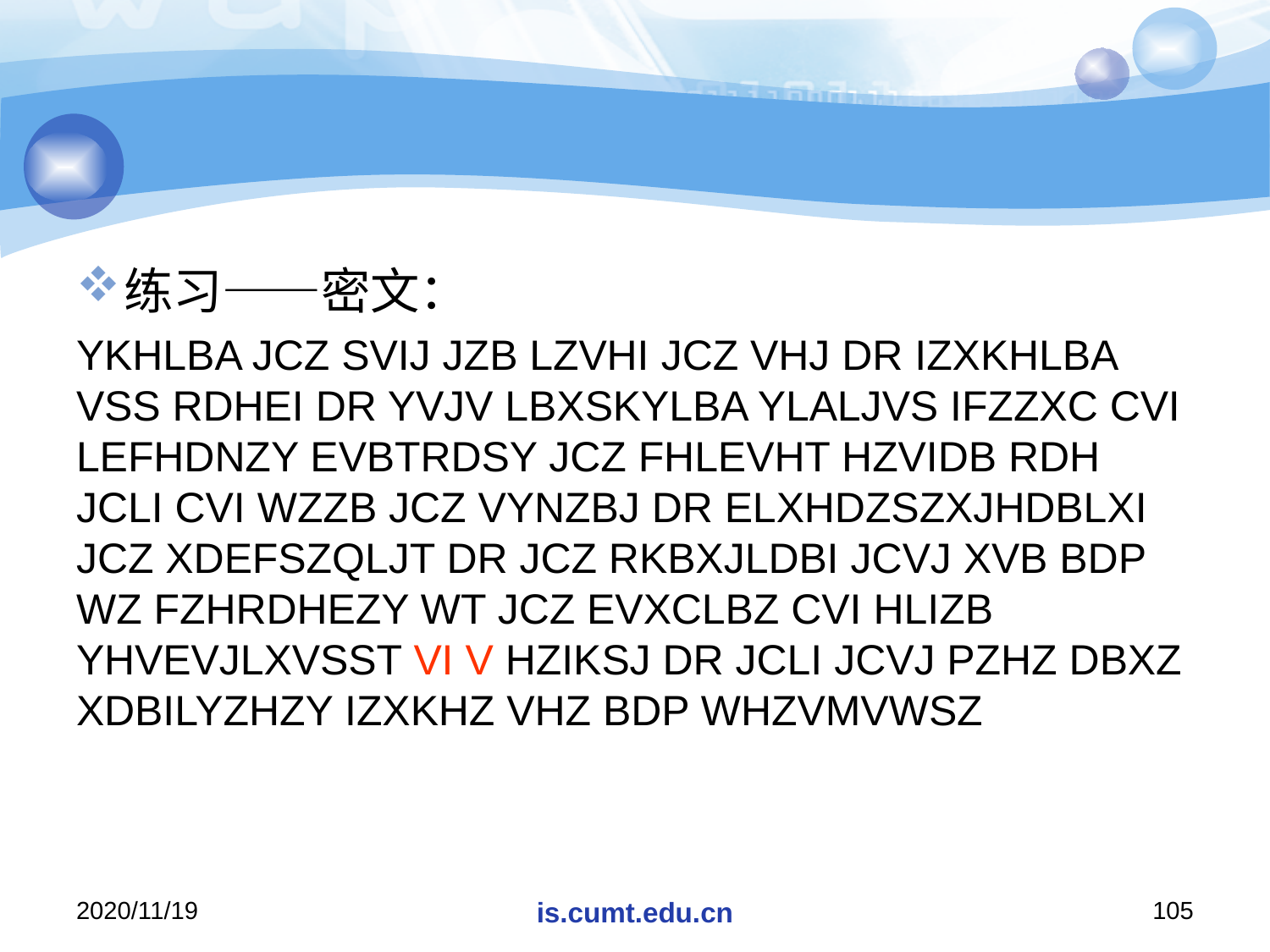

#
练习——密文：
YKHLBA JCZ SVIJ JZB LZVHI JCZ VHJ DR IZXKHLBA VSS RDHEI DR YVJV LBXSKYLBA YLALJVS IFZZXC CVI LEFHDNZY EVBTRDSY JCZ FHLEVHT HZVIDB RDH JCLI CVI WZZB JCZ VYNZBJ DR ELXHDZSZXJHDBLXI JCZ XDEFSZQLJT DR JCZ RKBXJLDBI JCVJ XVB BDP WZ FZHRDHEZY WT JCZ EVXCLBZ CVI HLIZB YHVEVJLXVSST VI V HZIKSJ DR JCLI JCVJ PZHZ DBXZ XDBILYZHZY IZXKHZ VHZ BDP WHZVMVWSZ
2020/11/19
is.cumt.edu.cn
105